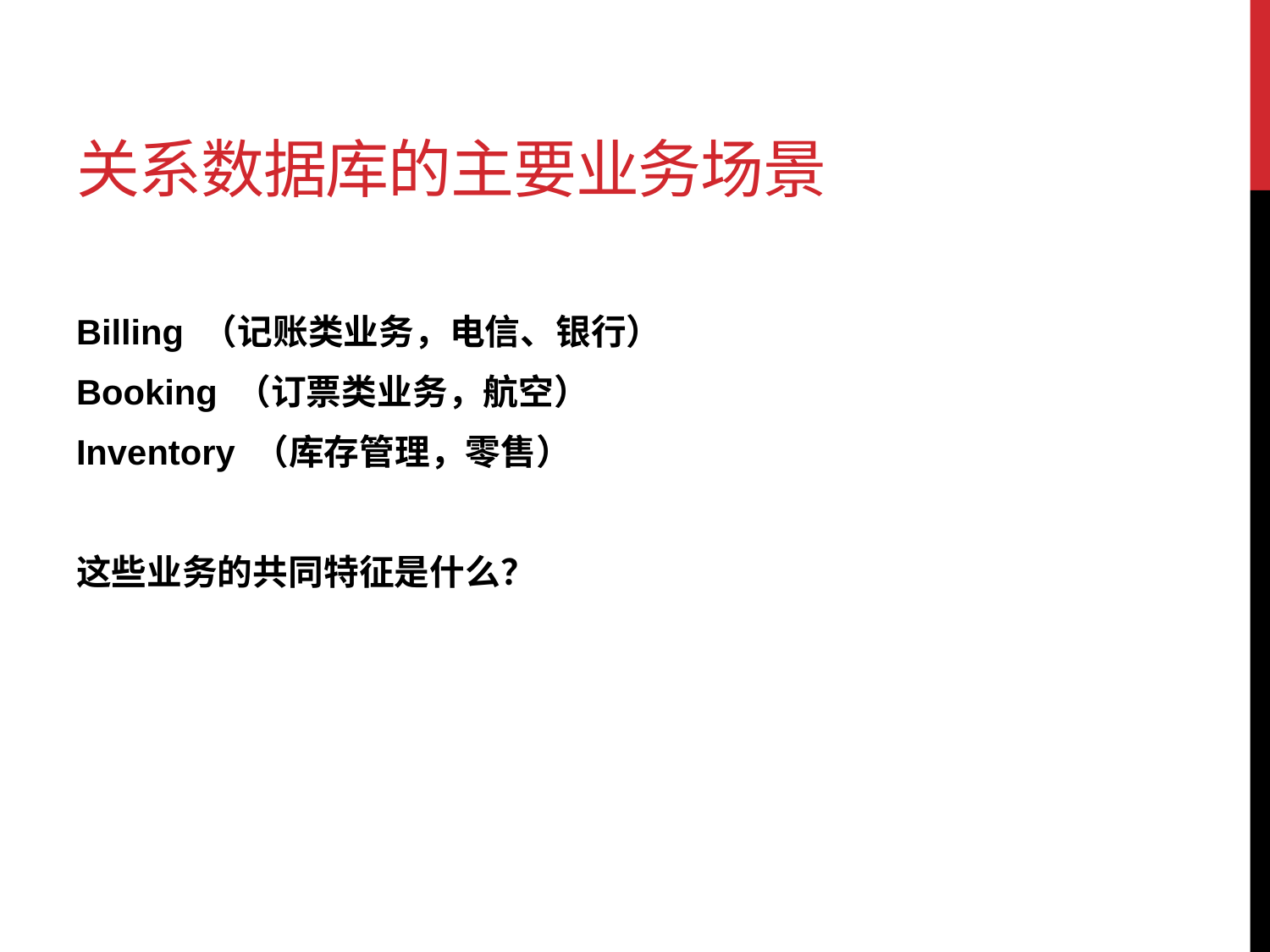

# 关系数据库的主要业务场景

Billing （记账类业务，电信、银行）
Booking （订票类业务，航空）
Inventory （库存管理，零售）

这些业务的共同特征是什么？